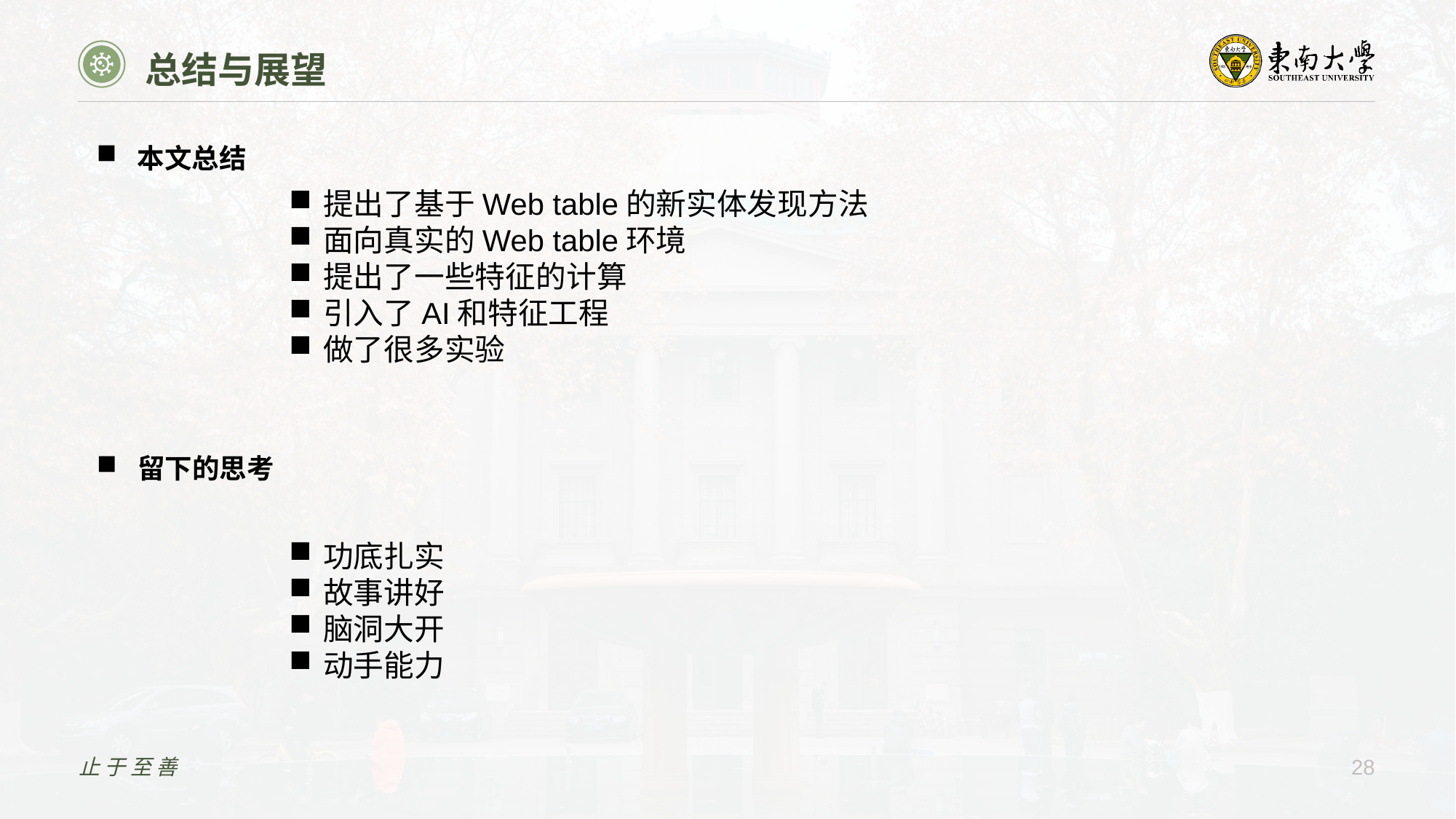

总结与展望

本文总结

提出了基于Web table的新实体发现方法
面向真实的Web table环境
提出了一些特征的计算
引入了AI和特征工程
做了很多实验
留下的思考
功底扎实
故事讲好
脑洞大开
动手能力
止于至善
28